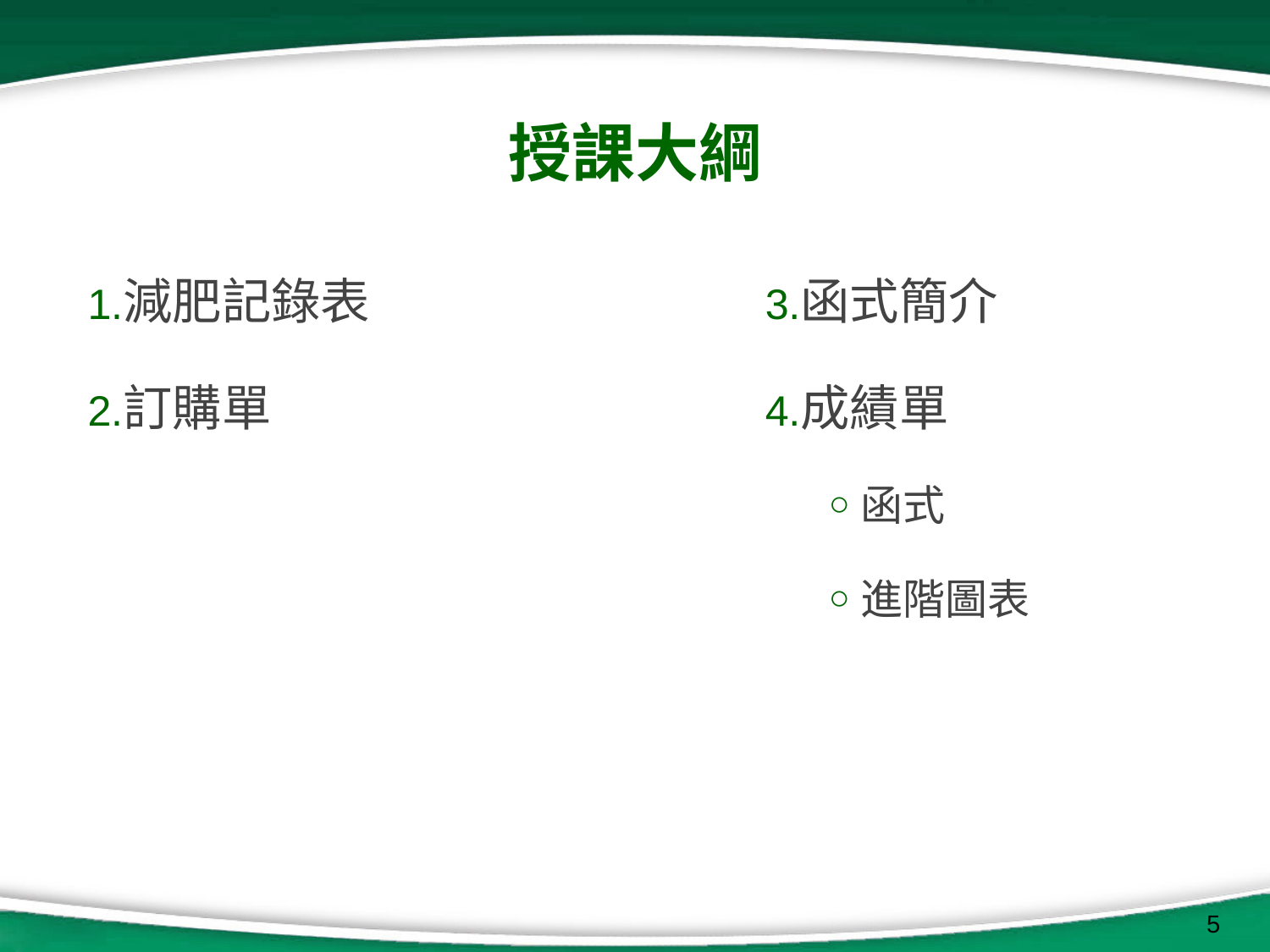

# 授課大綱
減肥記錄表
訂購單
函式簡介
成績單
函式
進階圖表
5